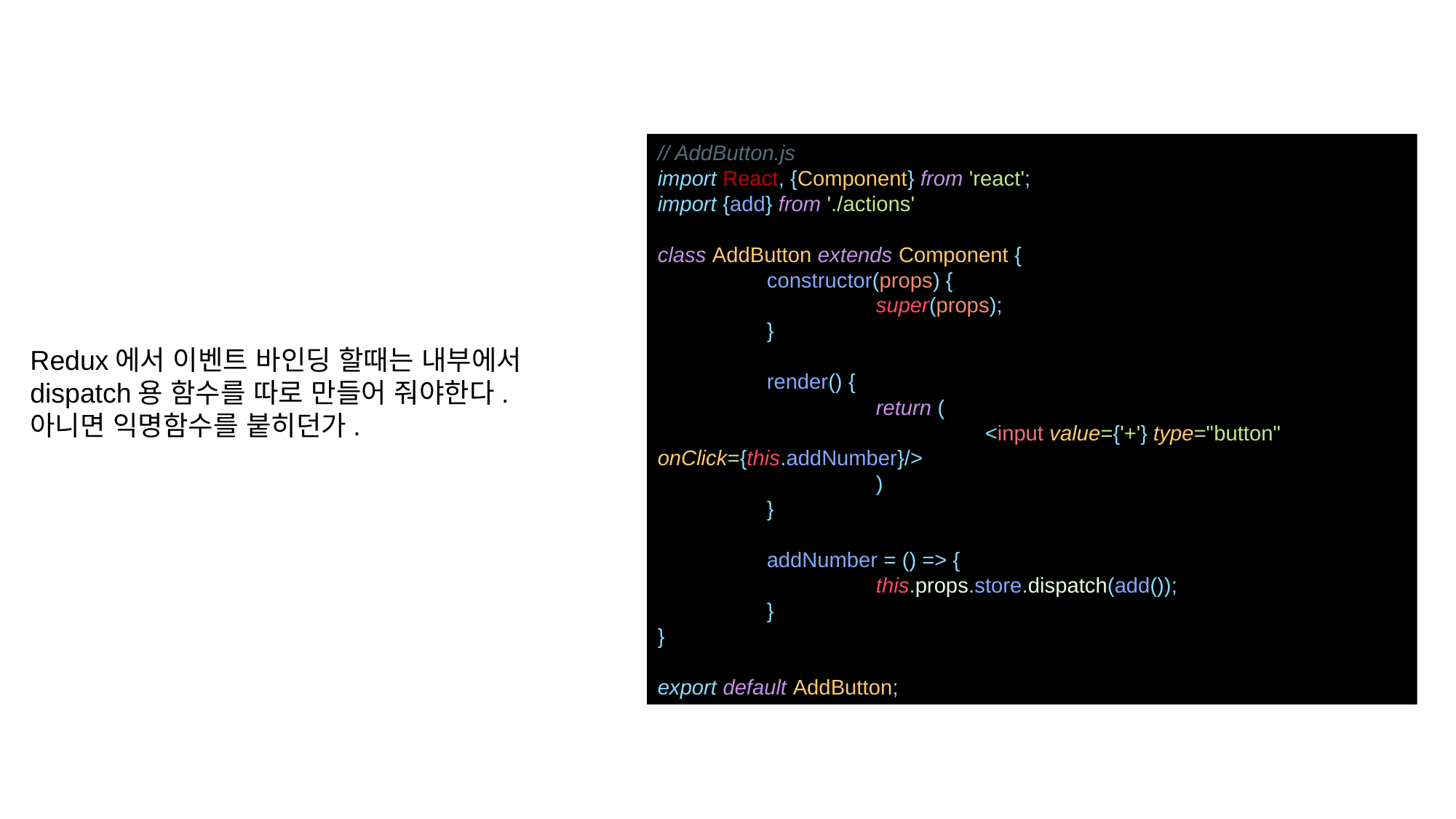

// AddButton.js
import React, {Component} from 'react';
import {add} from './actions'
class AddButton extends Component {
	constructor(props) {
		super(props);
	}
	render() {
		return (
			<input value={'+'} type="button"	onClick={this.addNumber}/>
		)
	}
	addNumber = () => {
		this.props.store.dispatch(add());
	}
}
export default AddButton;
Redux에서 이벤트 바인딩 할때는 내부에서 dispatch용 함수를 따로 만들어 줘야한다.
아니면 익명함수를 붙히던가.